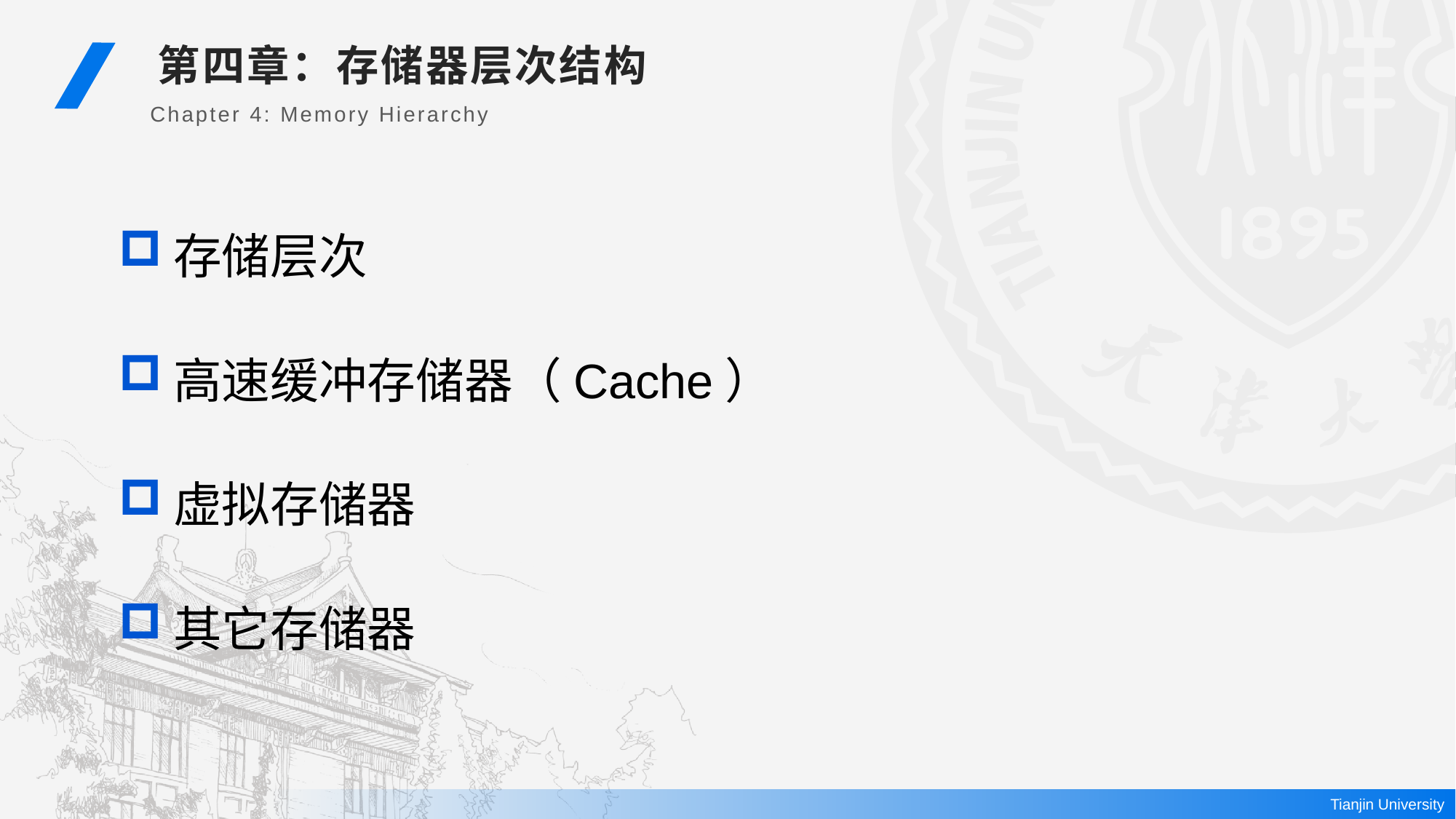

第四章：存储器层次结构
Chapter 4: Memory Hierarchy
存储层次
高速缓冲存储器（Cache）
虚拟存储器
其它存储器